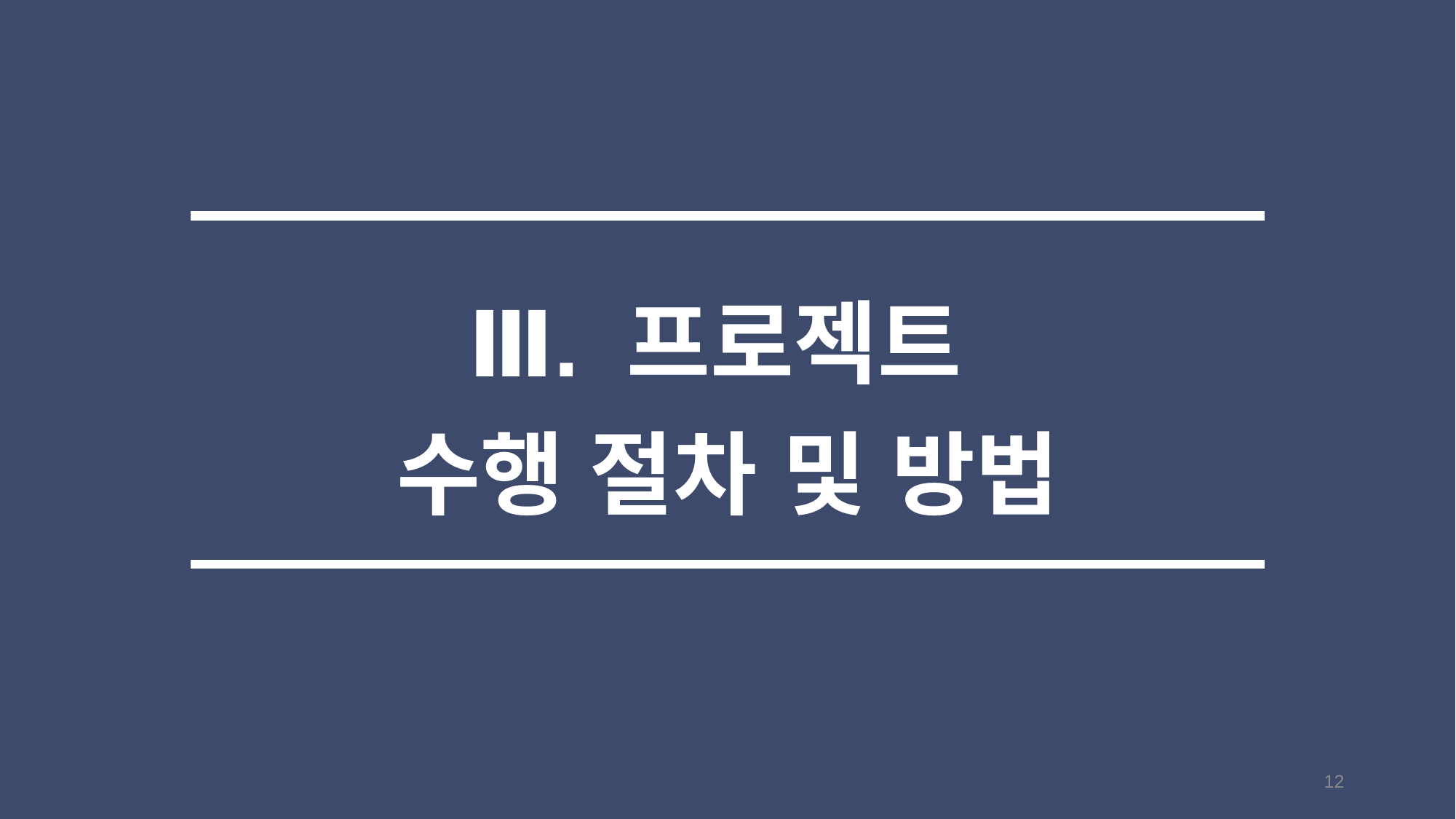

Ⅲ. 프로젝트
수행 절차 및 방법
12